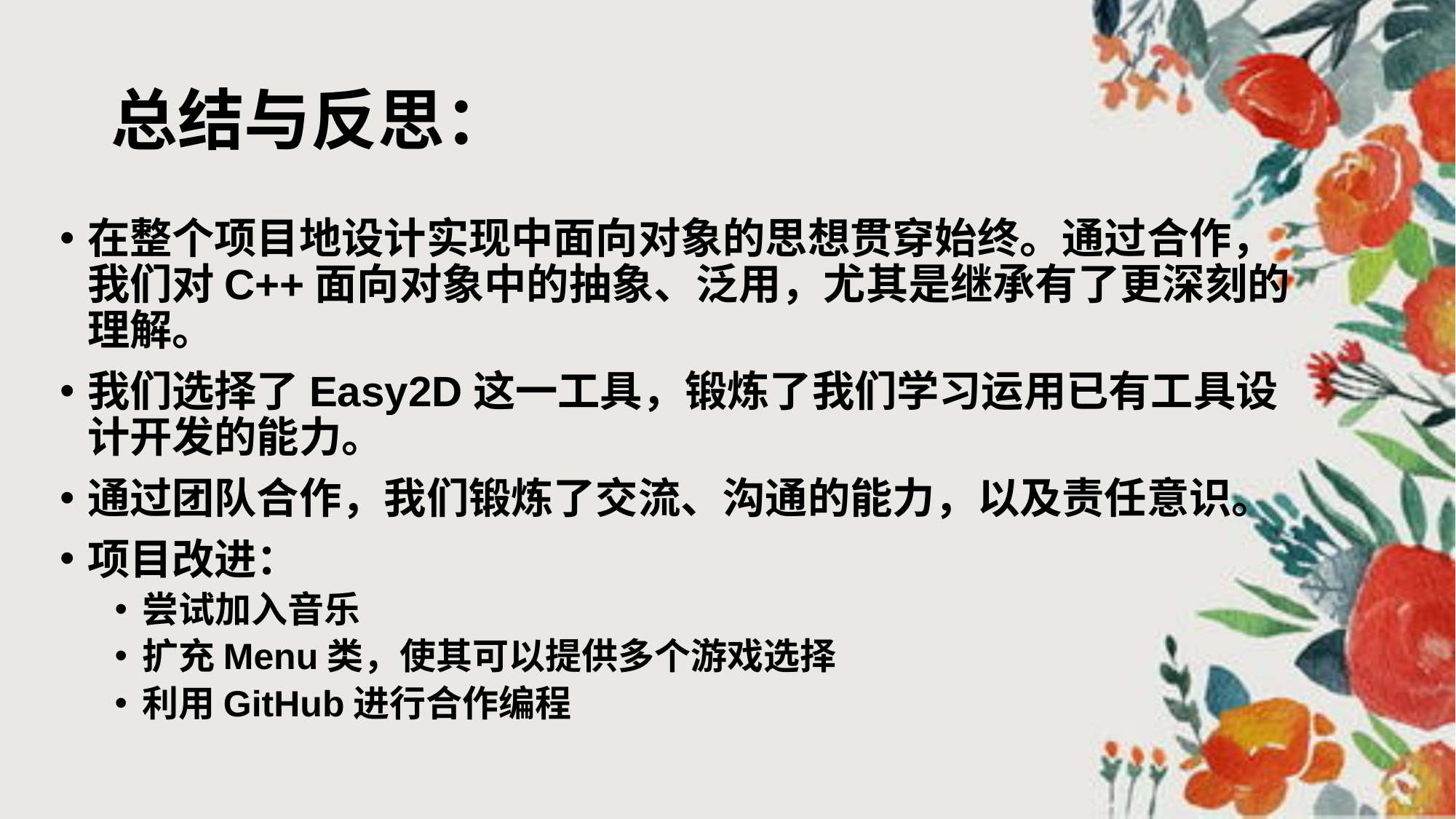

# 总结与反思：
在整个项目地设计实现中面向对象的思想贯穿始终。通过合作，我们对C++面向对象中的抽象、泛用，尤其是继承有了更深刻的理解。
我们选择了Easy2D这一工具，锻炼了我们学习运用已有工具设计开发的能力。
通过团队合作，我们锻炼了交流、沟通的能力，以及责任意识。
项目改进：
尝试加入音乐
扩充Menu类，使其可以提供多个游戏选择
利用GitHub进行合作编程